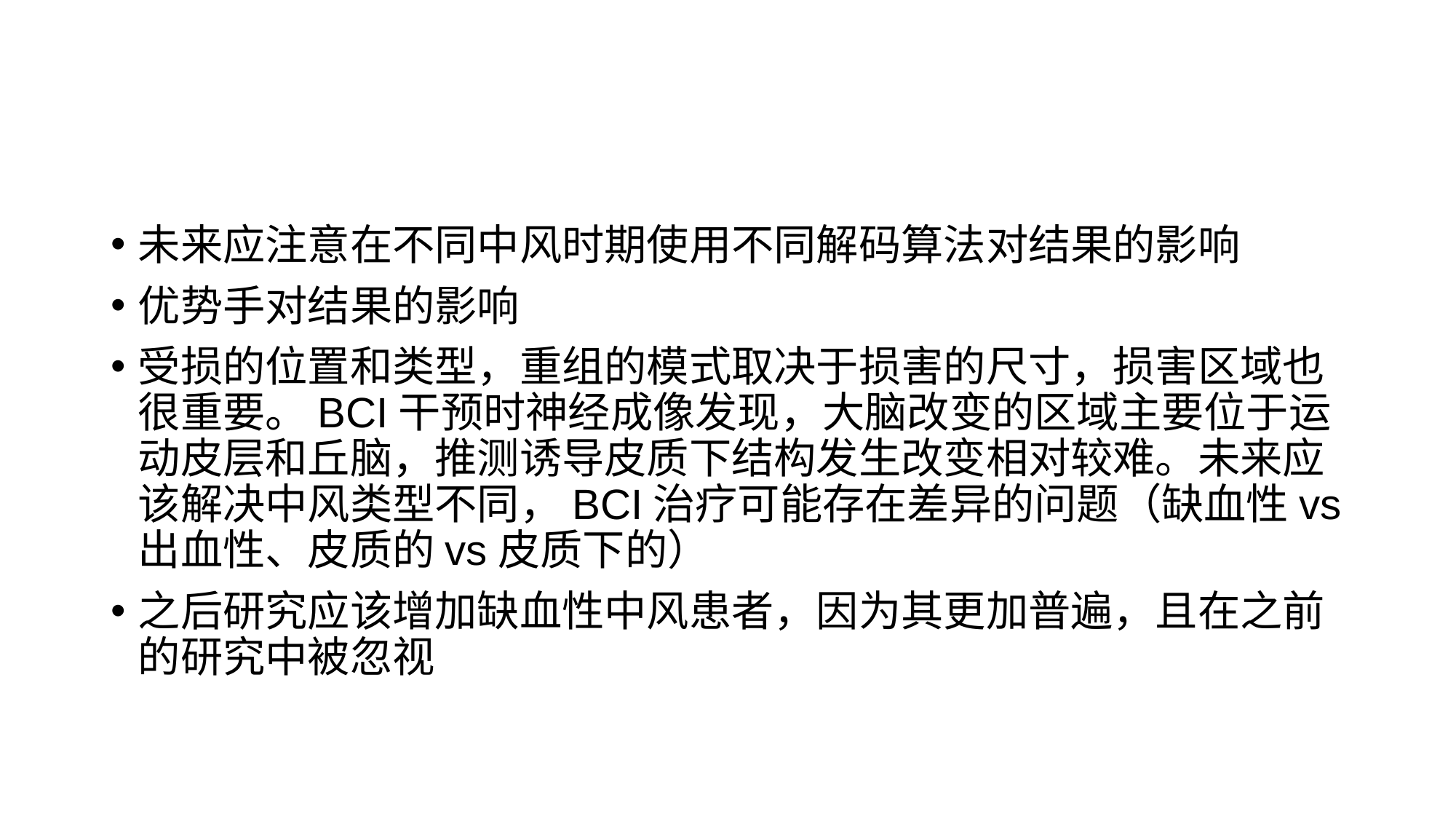

#
未来应注意在不同中风时期使用不同解码算法对结果的影响
优势手对结果的影响
受损的位置和类型，重组的模式取决于损害的尺寸，损害区域也很重要。BCI干预时神经成像发现，大脑改变的区域主要位于运动皮层和丘脑，推测诱导皮质下结构发生改变相对较难。未来应该解决中风类型不同，BCI治疗可能存在差异的问题（缺血性vs出血性、皮质的vs皮质下的）
之后研究应该增加缺血性中风患者，因为其更加普遍，且在之前的研究中被忽视